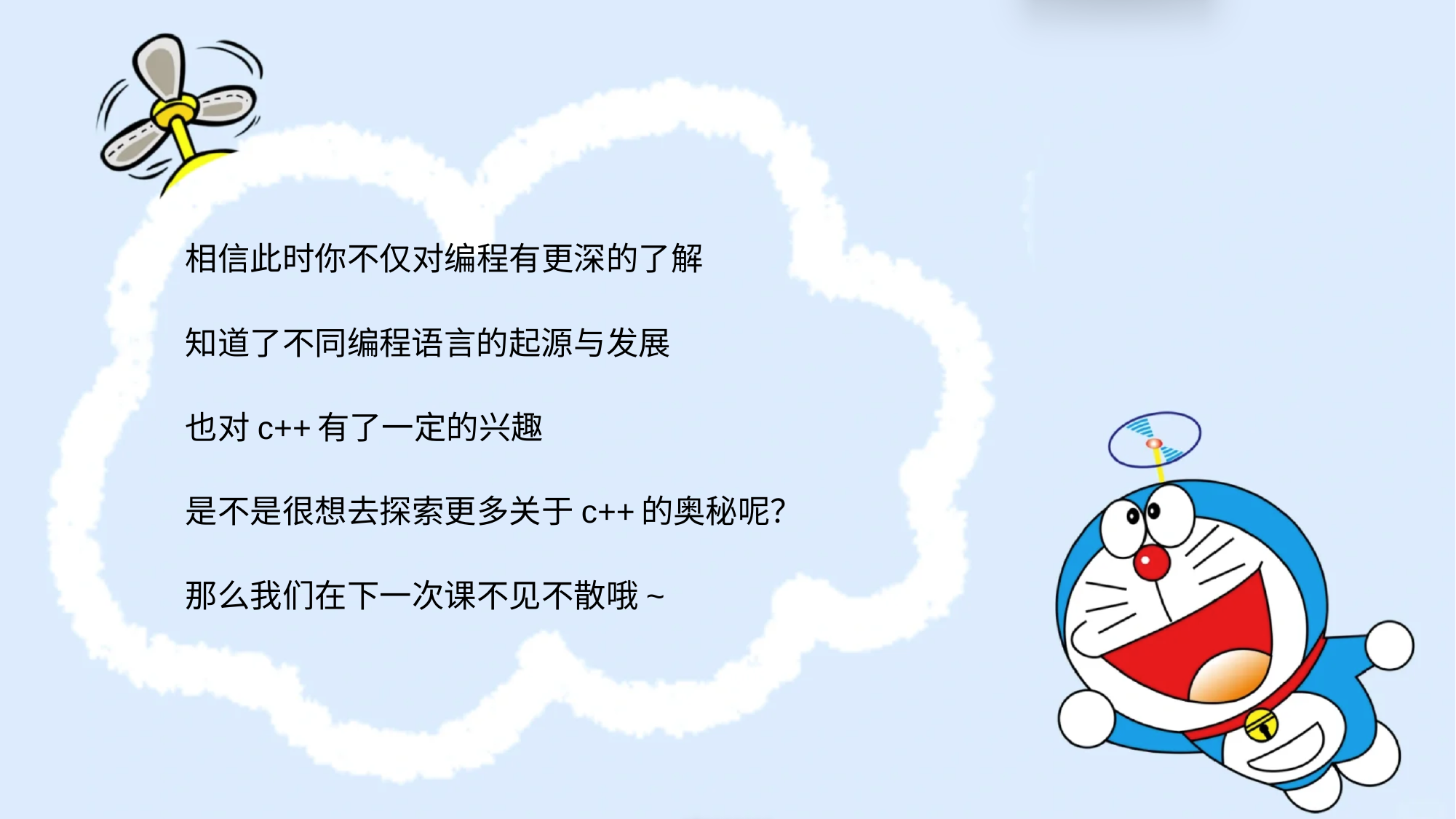

# 相信此时你不仅对编程有更深的了解 知道了不同编程语言的起源与发展 也对c++有了一定的兴趣 是不是很想去探索更多关于c++的奥秘呢？ 那么我们在下一次课不见不散哦~